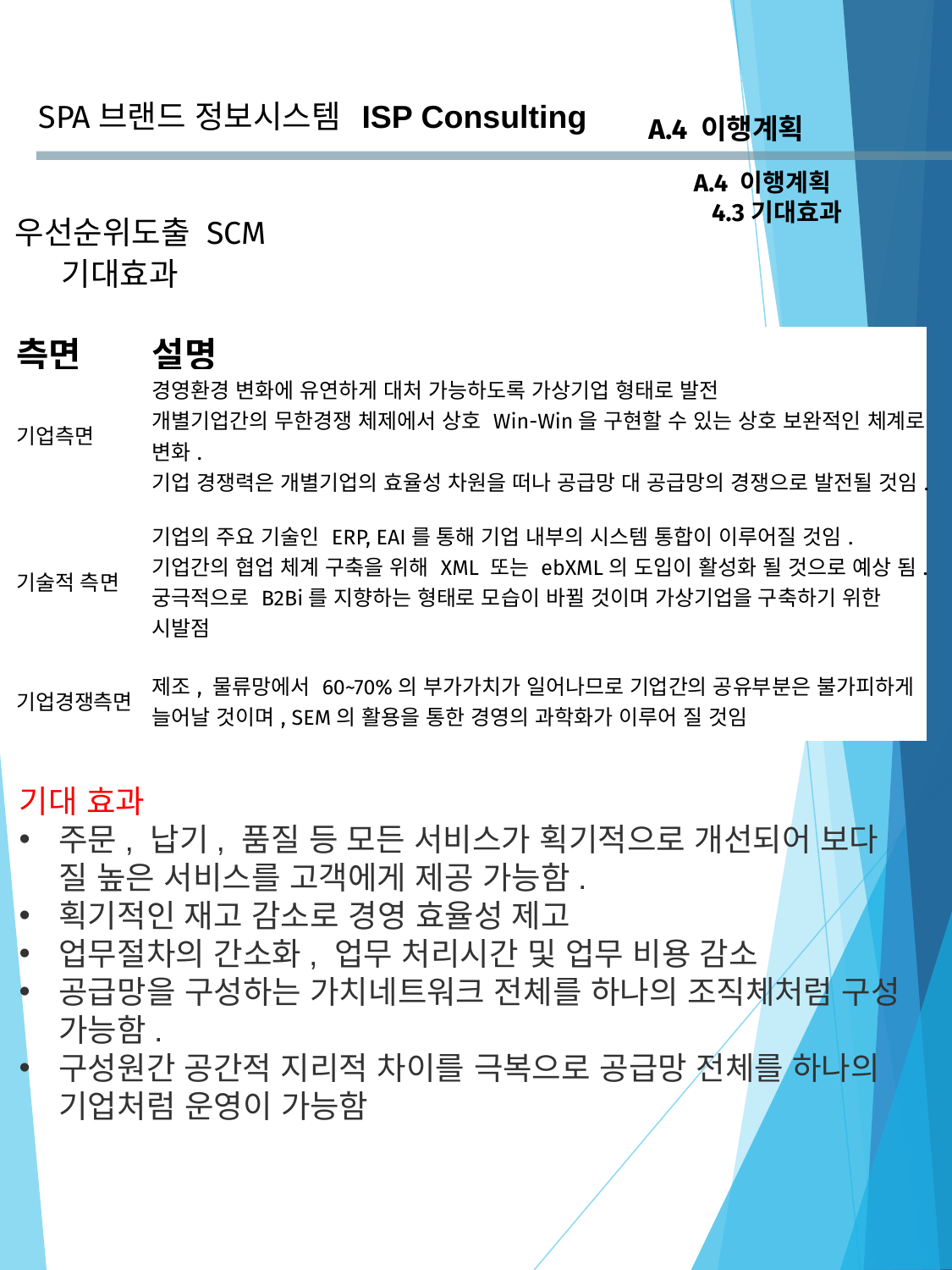

SPA브랜드 정보시스템
ISP Consulting
A.4 이행계획
A.4 이행계획
   4.3기대효과

우선순위도출 SCM
기대효과
| 측면 | 설명 |
| --- | --- |
| 기업측면 | 경영환경 변화에 유연하게 대처 가능하도록 가상기업 형태로 발전 개별기업간의 무한경쟁 체제에서 상호 Win-Win을 구현할 수 있는 상호 보완적인 체계로 변화. 기업 경쟁력은 개별기업의 효율성 차원을 떠나 공급망 대 공급망의 경쟁으로 발전될 것임. |
| 기술적 측면 | 기업의 주요 기술인 ERP, EAI를 통해 기업 내부의 시스템 통합이 이루어질 것임. 기업간의 협업 체계 구축을 위해 XML 또는 ebXML의 도입이 활성화 될 것으로 예상 됨. 궁극적으로 B2Bi를 지향하는 형태로 모습이 바뀔 것이며 가상기업을 구축하기 위한 시발점 |
| 기업경쟁측면 | 제조, 물류망에서 60~70%의 부가가치가 일어나므로 기업간의 공유부분은 불가피하게 늘어날 것이며, SEM의 활용을 통한 경영의 과학화가 이루어 질 것임 |
기대 효과
주문, 납기, 품질 등 모든 서비스가 획기적으로 개선되어 보다 질 높은 서비스를 고객에게 제공 가능함.
획기적인 재고 감소로 경영 효율성 제고
업무절차의 간소화, 업무 처리시간 및 업무 비용 감소
공급망을 구성하는 가치네트워크 전체를 하나의 조직체처럼 구성 가능함.
구성원간 공간적 지리적 차이를 극복으로 공급망 전체를 하나의 기업처럼 운영이 가능함